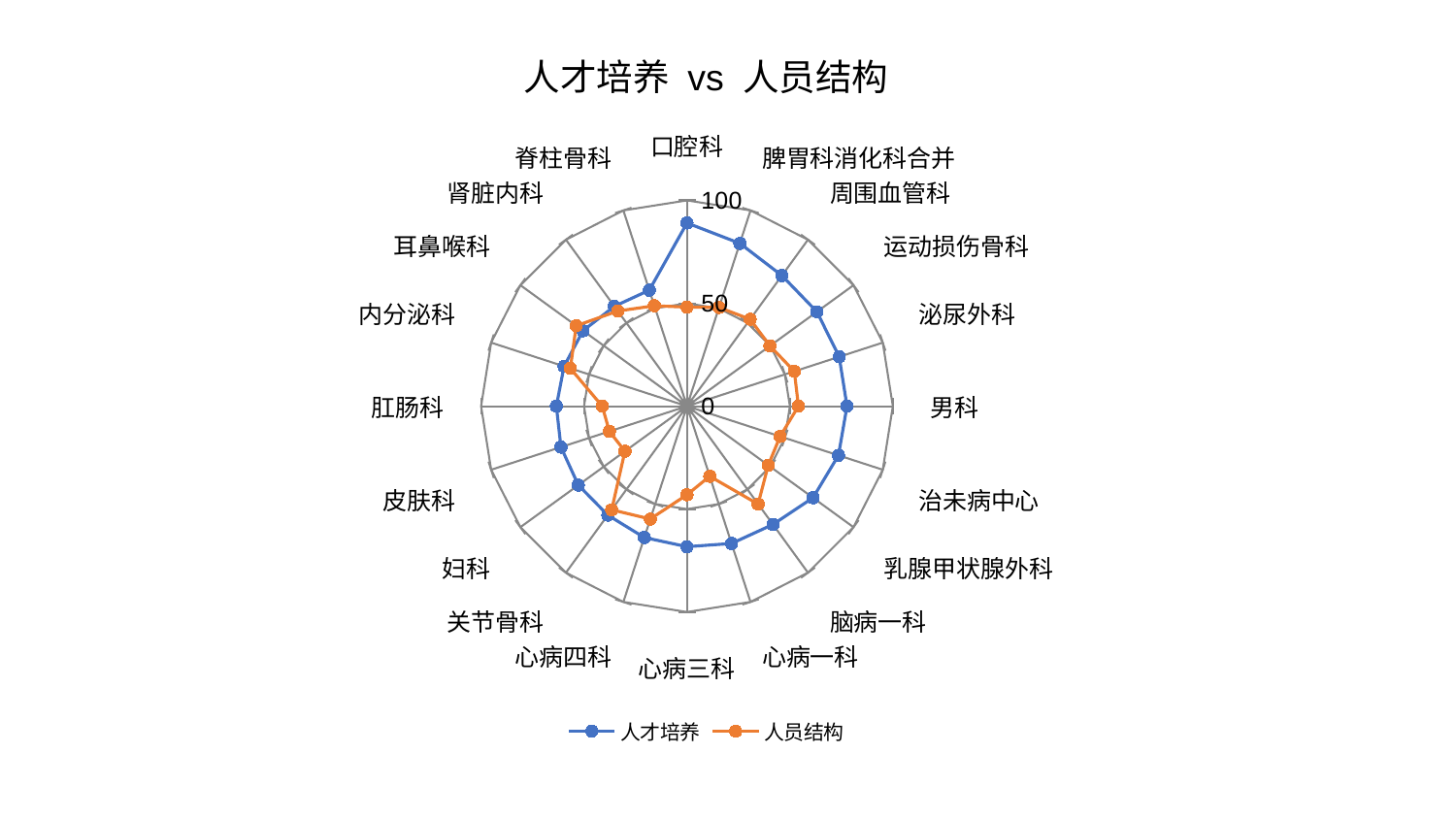

### Chart: 人才培养 vs 人员结构

| Category | 人才培养 | 人员结构 |
|---|---|---|
| 口腔科 | 89.00640988697346 | 48.15051858285683 |
| 脾胃科消化科合并 | 83.17424554710172 | 50.461516026816476 |
| 周围血管科 | 78.47062561825612 | 52.22624477117236 |
| 运动损伤骨科 | 78.04075117258827 | 49.83852926190169 |
| 泌尿外科 | 77.7644001772398 | 54.84254482905688 |
| 男科 | 77.7367003474695 | 54.15265320763363 |
| 治未病中心 | 77.36701510866858 | 47.57275030750034 |
| 乳腺甲状腺外科 | 75.69733965301866 | 48.82434914575521 |
| 脑病一科 | 71.04863046680352 | 58.815750688481046 |
| 心病一科 | 70.15384974633714 | 35.815361794782376 |
| 心病三科 | 68.28999505779929 | 43.027875413754444 |
| 心病四科 | 67.09576840859869 | 57.65975183795657 |
| 关节骨科 | 65.42758467891778 | 62.23498510103238 |
| 妇科 | 65.24217055670607 | 37.23821569199278 |
| 皮肤科 | 64.3484610533374 | 39.62111816850293 |
| 肛肠科 | 63.4426645817195 | 41.15023150723613 |
| 内分泌科 | 62.76454489134679 | 59.559457971258524 |
| 耳鼻喉科 | 62.39644026104687 | 66.49356996814713 |
| 肾脏内科 | 59.98420651306092 | 57.161796293594186 |
| 脊柱骨科 | 59.250672176989184 | 51.30942590636146 |
87